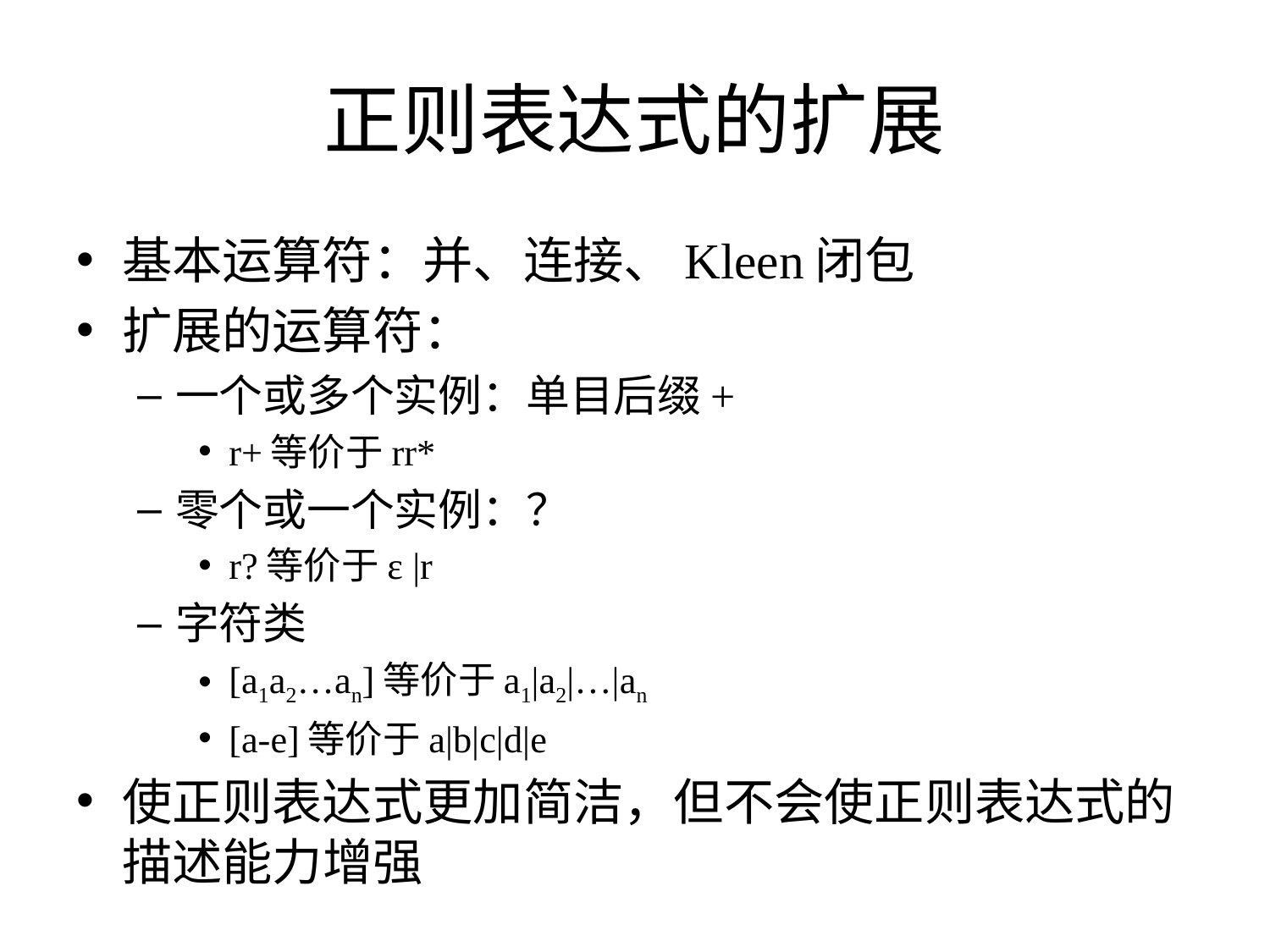

# 正则表达式的扩展
基本运算符：并、连接、Kleen闭包
扩展的运算符：
一个或多个实例：单目后缀+
r+等价于rr*
零个或一个实例：？
r?等价于ε |r
字符类
[a1a2…an]等价于a1|a2|…|an
[a-e]等价于a|b|c|d|e
使正则表达式更加简洁，但不会使正则表达式的描述能力增强